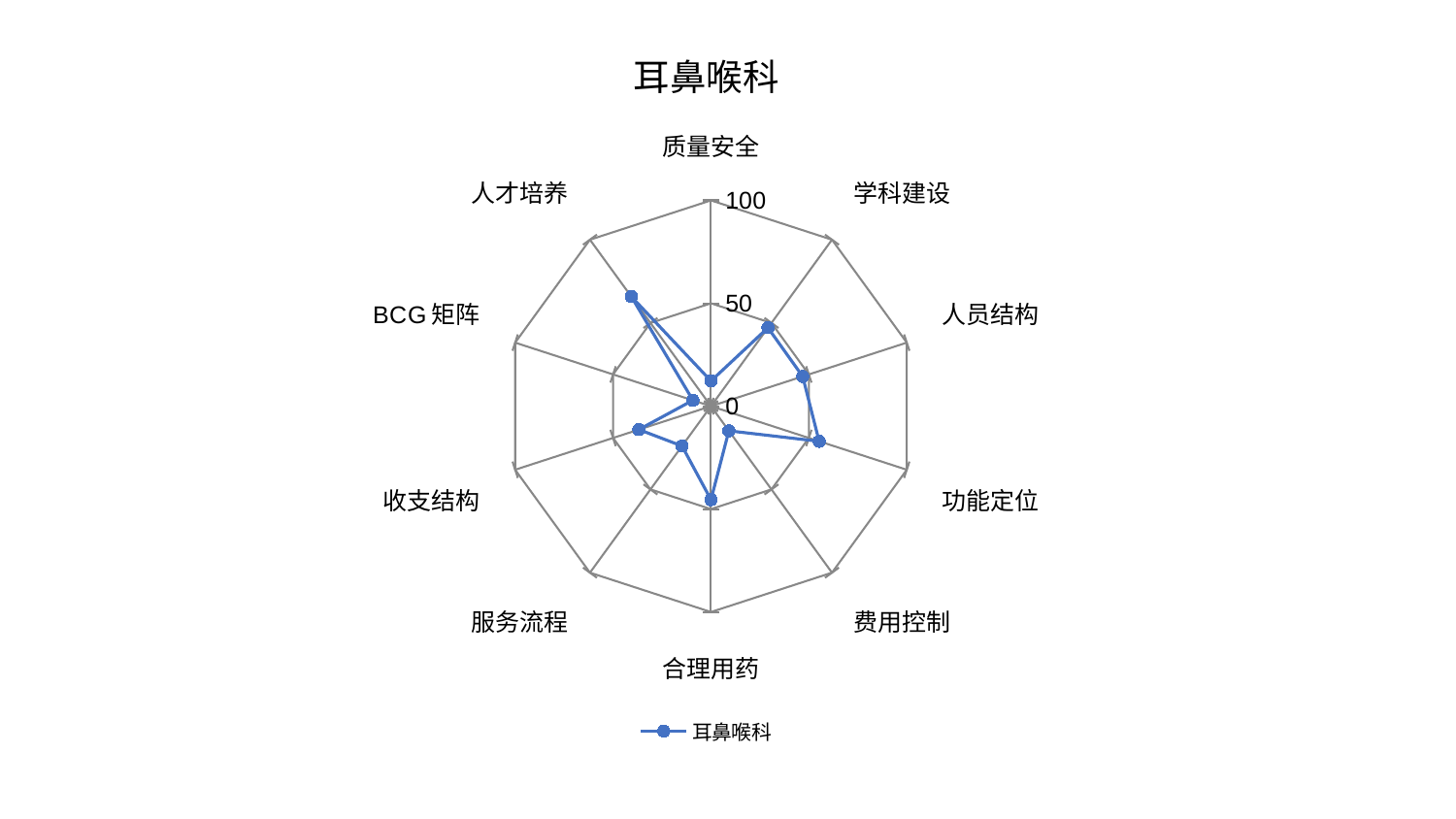

### Chart: 耳鼻喉科

| Category | 耳鼻喉科 |
|---|---|
| 质量安全 | 12.263540021876205 |
| 学科建设 | 47.114654478569264 |
| 人员结构 | 46.84501196698195 |
| 功能定位 | 55.25837962961218 |
| 费用控制 | 14.805278510409678 |
| 合理用药 | 45.44088838793386 |
| 服务流程 | 23.919134260616797 |
| 收支结构 | 36.844361131846796 |
| BCG矩阵 | 9.233506660040886 |
| 人才培养 | 65.86725150567095 |
109